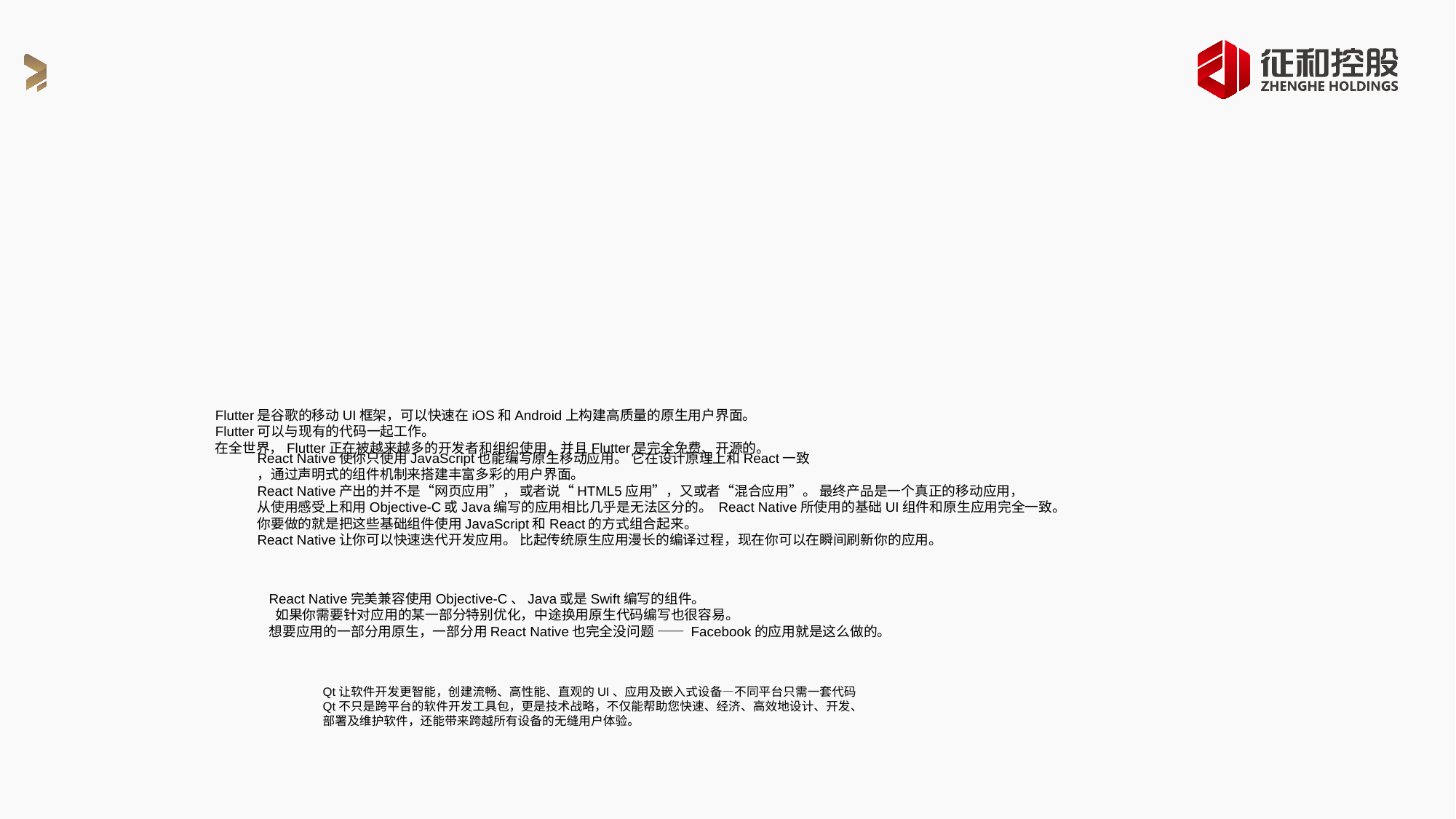

Flutter是谷歌的移动UI框架，可以快速在iOS和Android上构建高质量的原生用户界面。
Flutter可以与现有的代码一起工作。
在全世界，Flutter正在被越来越多的开发者和组织使用，并且Flutter是完全免费、开源的。
React Native使你只使用JavaScript也能编写原生移动应用。 它在设计原理上和React一致
，通过声明式的组件机制来搭建丰富多彩的用户界面。
React Native产出的并不是“网页应用”， 或者说“HTML5应用”，又或者“混合应用”。 最终产品是一个真正的移动应用，
从使用感受上和用Objective-C或Java编写的应用相比几乎是无法区分的。 React Native所使用的基础UI组件和原生应用完全一致。
你要做的就是把这些基础组件使用JavaScript和React的方式组合起来。
React Native让你可以快速迭代开发应用。 比起传统原生应用漫长的编译过程，现在你可以在瞬间刷新你的应用。
React Native完美兼容使用Objective-C、Java或是Swift编写的组件。
 如果你需要针对应用的某一部分特别优化，中途换用原生代码编写也很容易。
想要应用的一部分用原生，一部分用React Native也完全没问题 —— Facebook的应用就是这么做的。
Qt让软件开发更智能，创建流畅、高性能、直观的UI、应用及嵌入式设备—不同平台只需一套代码
Qt不只是跨平台的软件开发工具包，更是技术战略，不仅能帮助您快速、经济、高效地设计、开发、
部署及维护软件，还能带来跨越所有设备的无缝用户体验。